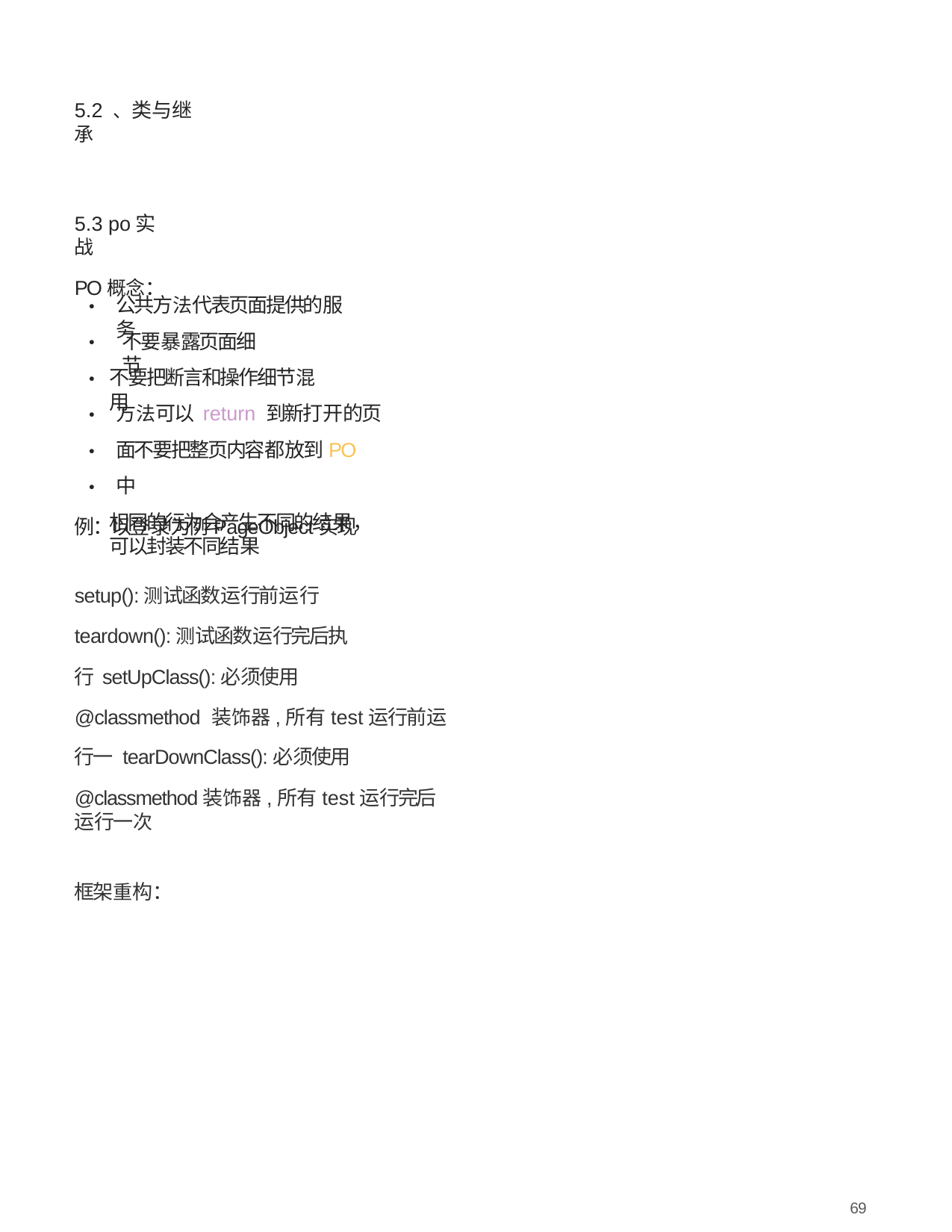

5.2 、类与继承
5.3 po实战
PO概念：
公共⽅法代表⻚⾯提供的服务
●
不要暴露⻚⾯细节
●
不要把断⾔和操作细节混⽤
●
⽅法可以 return 到新打开的⻚⾯不要把整⻚内容都放到PO 中
相同的⾏为会产⽣不同的结果，可以封装不同结果
●
●
●
例：以登录为例PageObject实现

setup():测试函数运⾏前运⾏ teardown():测试函数运⾏完后执⾏ setUpClass():必须使⽤
@classmethod 装饰器,所有test运⾏前运⾏⼀ tearDownClass():必须使⽤
@classmethod装饰器,所有test运⾏完后运⾏⼀次

框架重构：
69